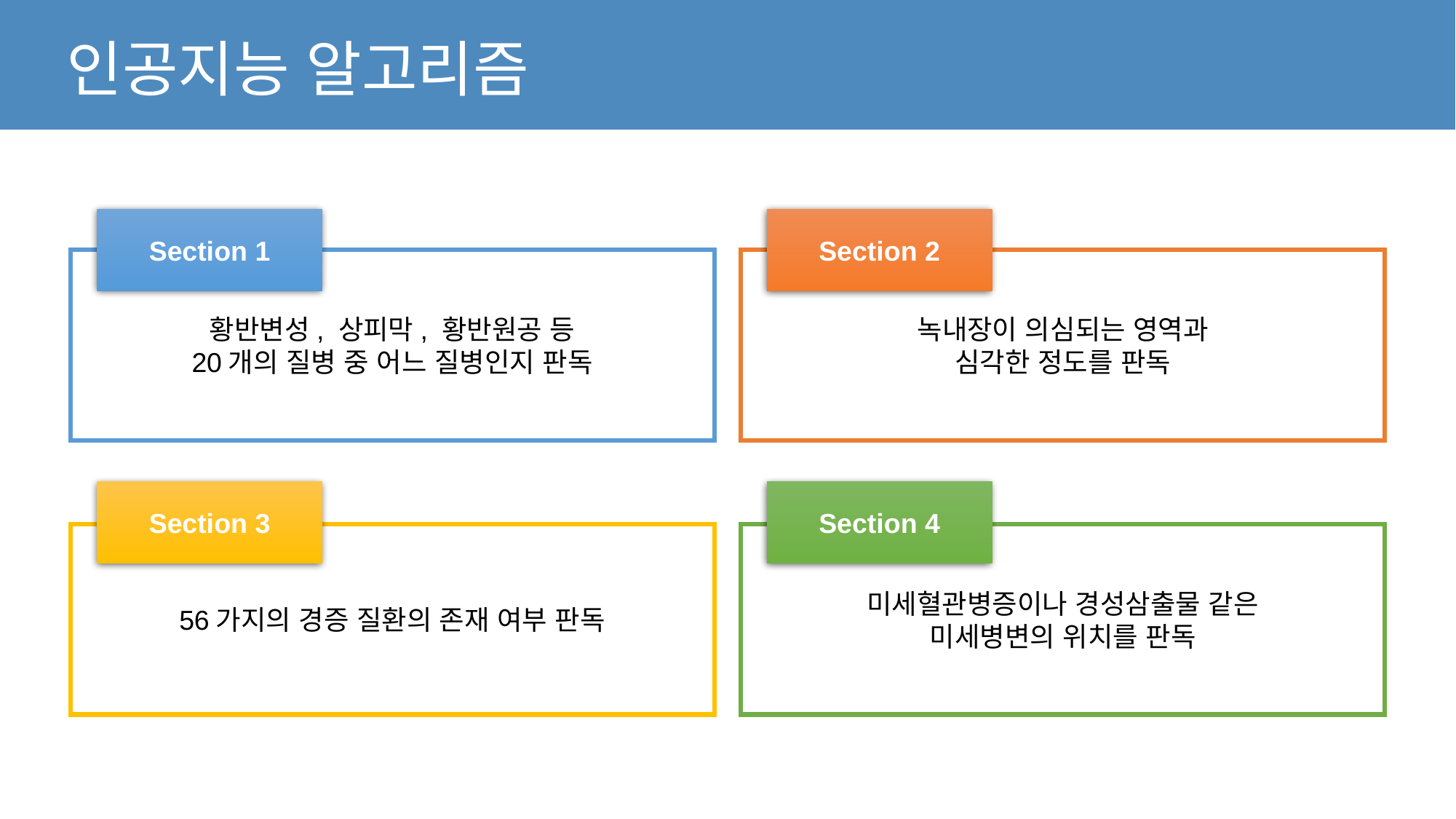

인공지능 알고리즘
Section 1
Section 2
황반변성, 상피막, 황반원공 등
20개의 질병 중 어느 질병인지 판독
녹내장이 의심되는 영역과
심각한 정도를 판독
Section 3
Section 4
56가지의 경증 질환의 존재 여부 판독
미세혈관병증이나 경성삼출물 같은
미세병변의 위치를 판독